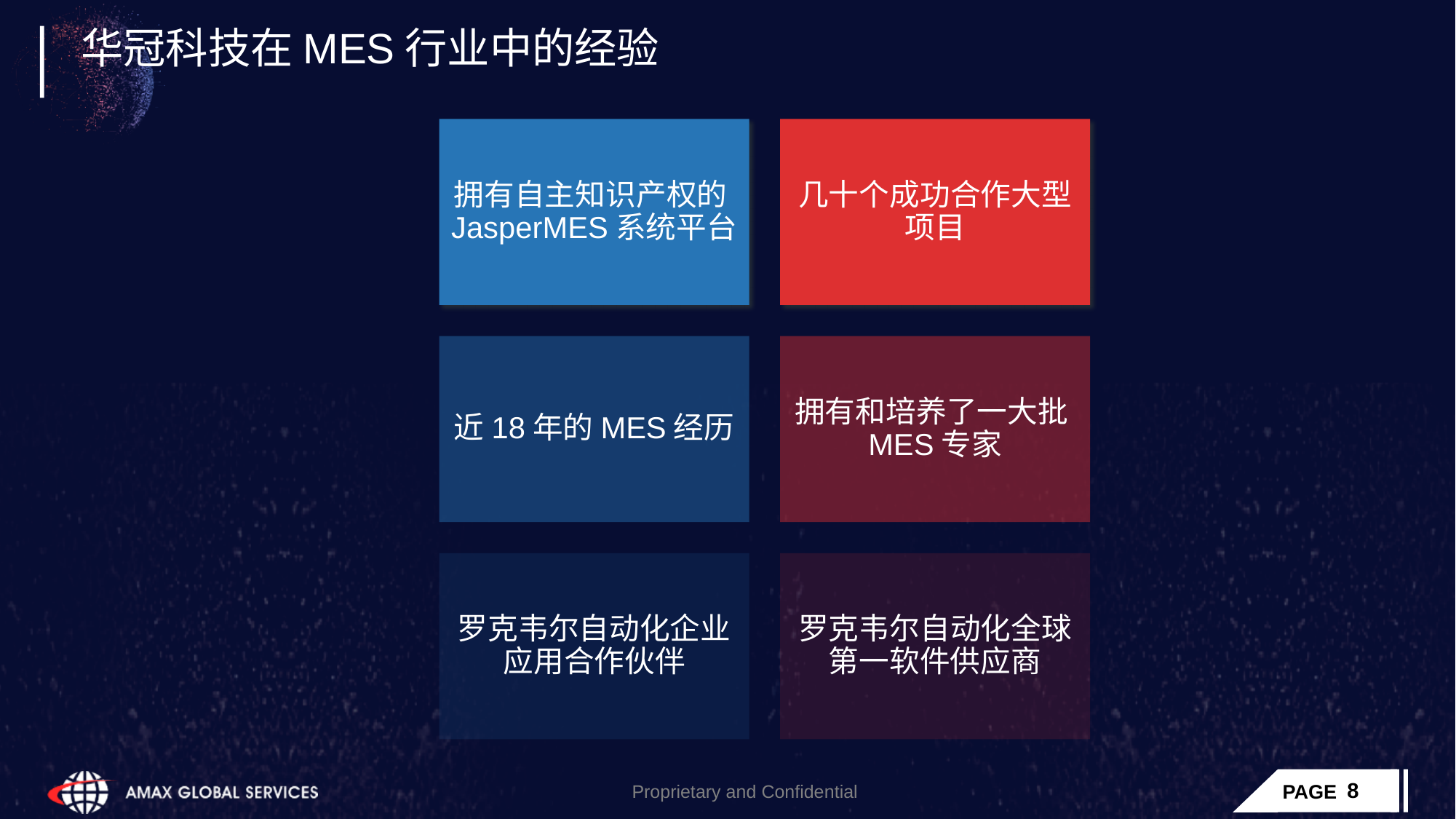

# 华冠科技在MES行业中的经验
拥有自主知识产权的JasperMES系统平台
几十个成功合作大型项目
近18年的MES经历
拥有和培养了一大批MES专家
罗克韦尔自动化企业应用合作伙伴
罗克韦尔自动化全球第一软件供应商